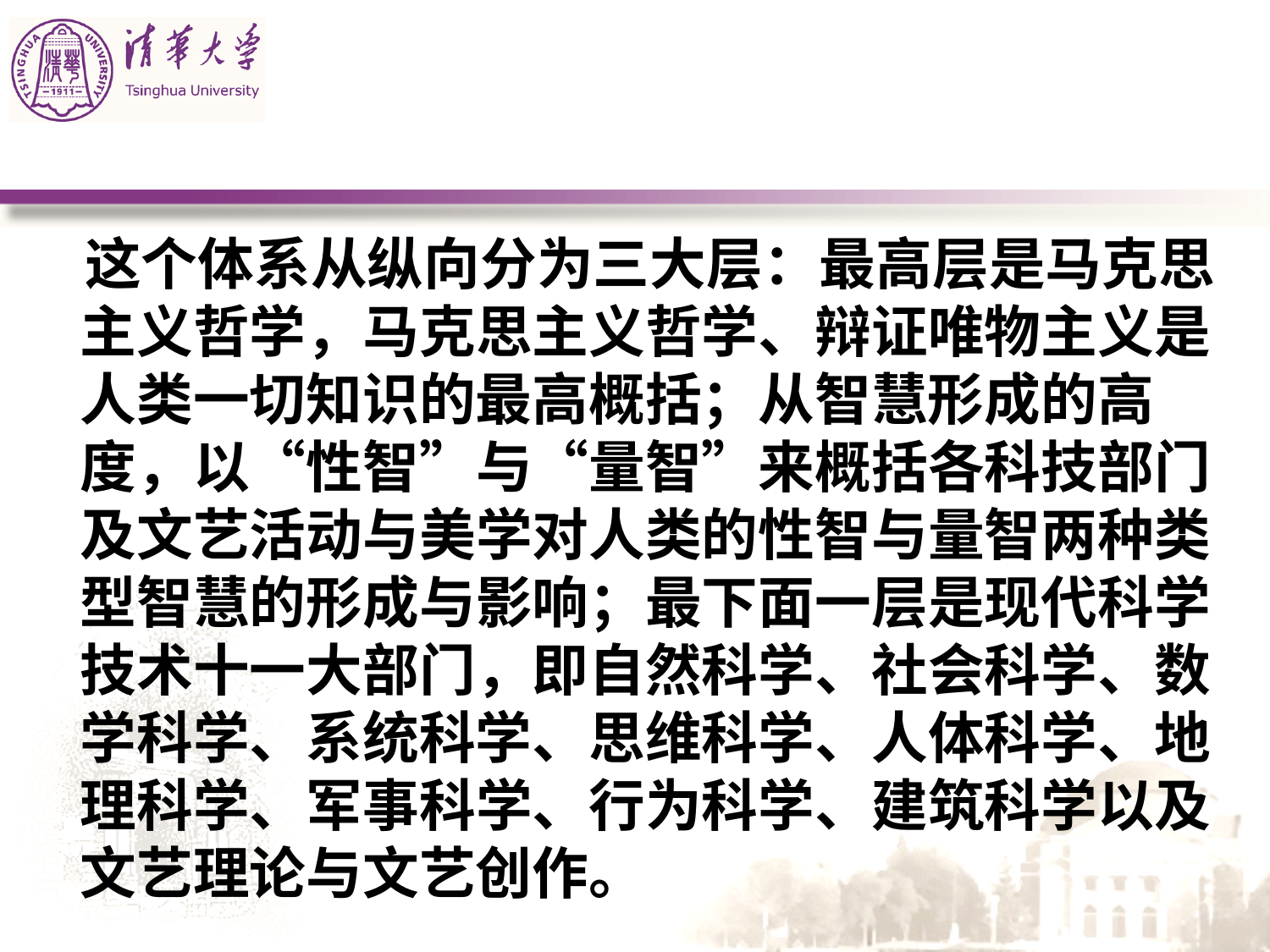

#
   这个体系从纵向分为三大层：最高层是马克思主义哲学，马克思主义哲学、辩证唯物主义是人类一切知识的最高概括；从智慧形成的高度，以“性智”与“量智”来概括各科技部门及文艺活动与美学对人类的性智与量智两种类型智慧的形成与影响；最下面一层是现代科学技术十一大部门，即自然科学、社会科学、数学科学、系统科学、思维科学、人体科学、地理科学、军事科学、行为科学、建筑科学以及文艺理论与文艺创作。